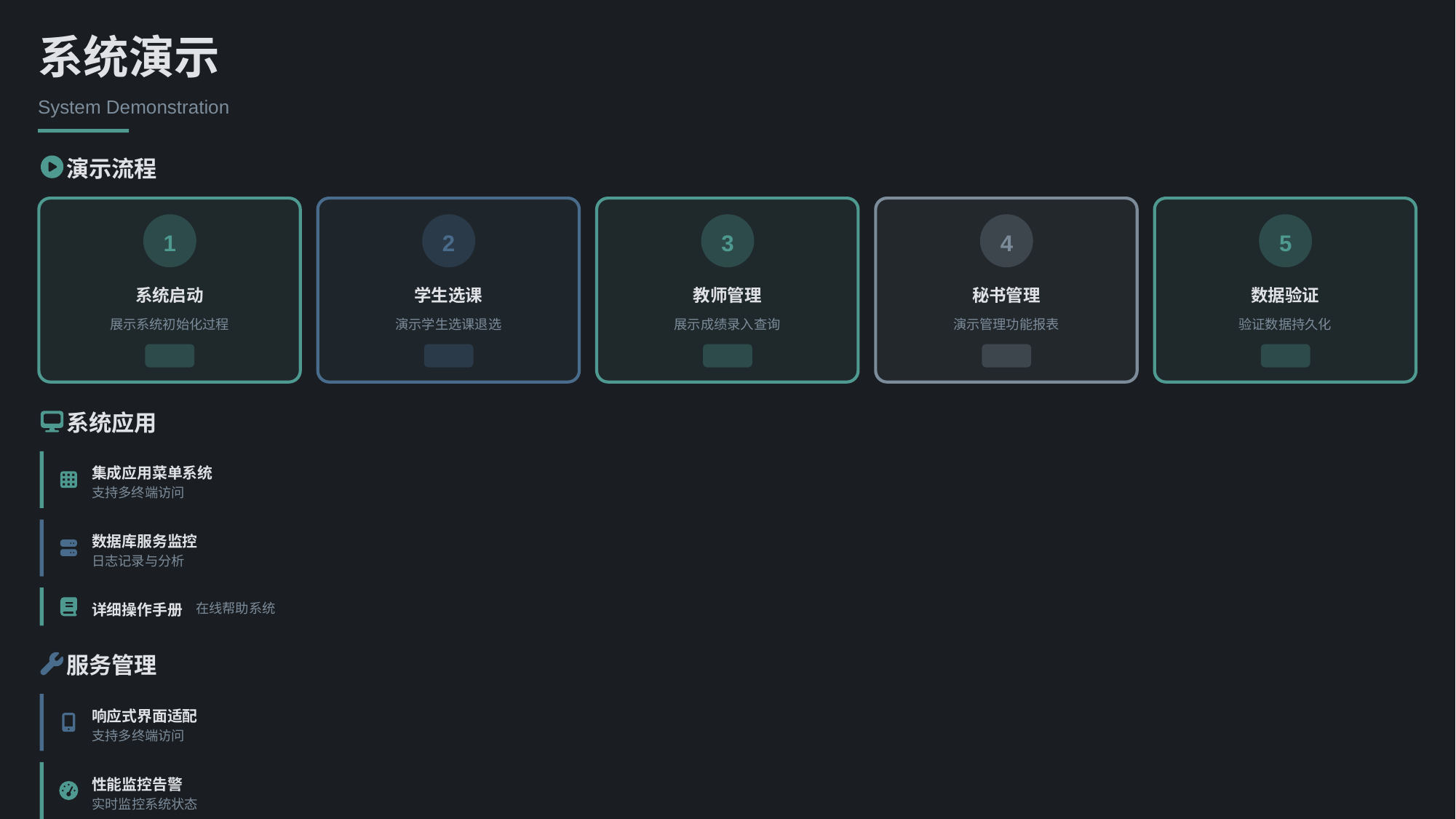

系统演示
System Demonstration

演示流程

1
2
3
4
5
系统启动
学生选课
教师管理
秘书管理
数据验证
展示系统初始化过程
演示学生选课退选
展示成绩录入查询
演示管理功能报表
验证数据持久化

系统应用

集成应用菜单系统

支持多终端访问

数据库服务监控

日志记录与分析

详细操作手册

在线帮助系统
服务管理

响应式界面适配

支持多终端访问

性能监控告警

实时监控系统状态

视频教程支持

在线培训资源
用户指南

详细操作手册

完整的文档支持

在线帮助系统

实时解答用户疑问

技术支持服务

7×24小时响应